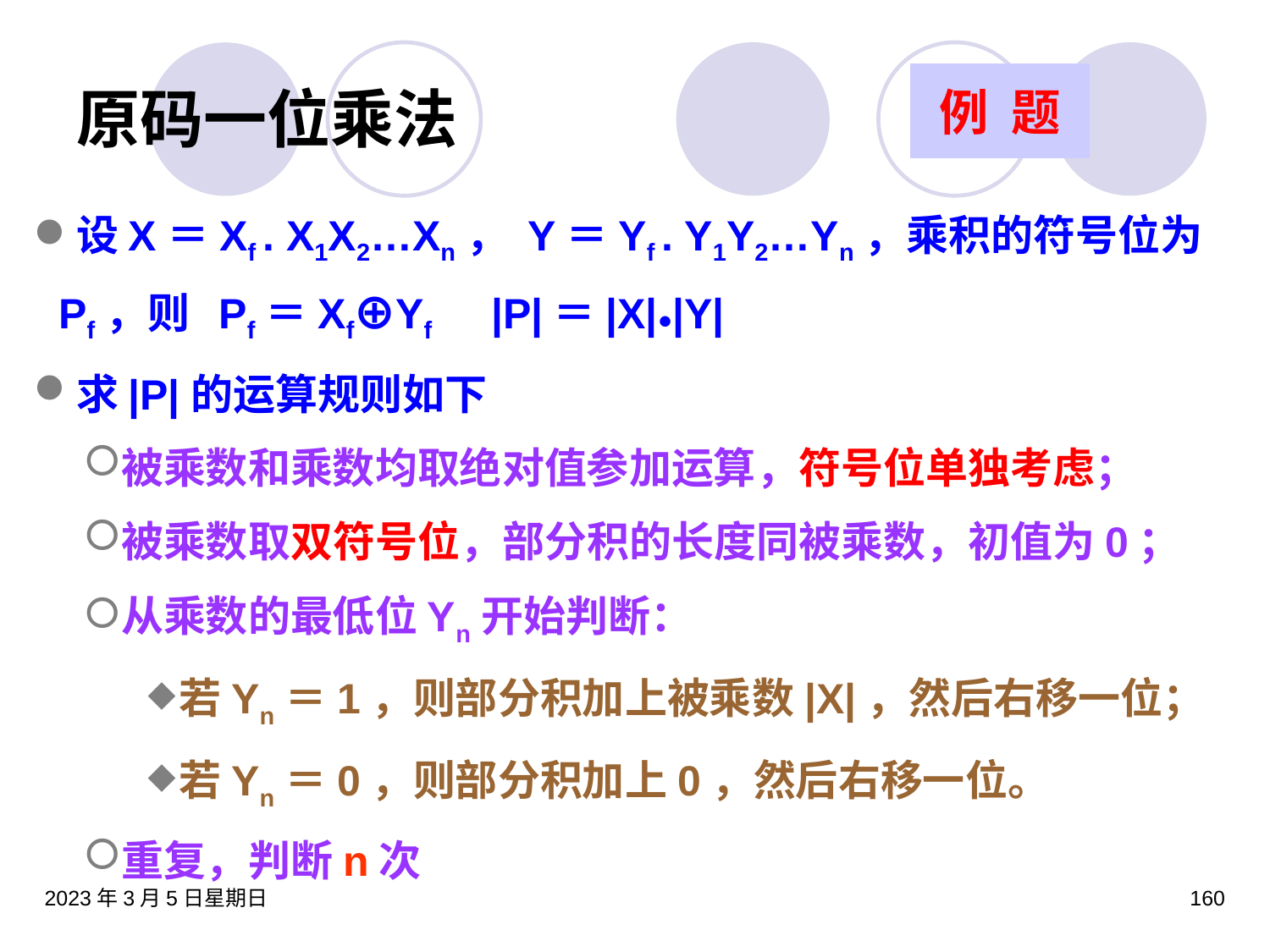

# 原码一位乘法
例  题
设X＝Xf . X1X2…Xn， Y＝Yf . Y1Y2…Yn，乘积的符号位为Pf，则  Pf＝Xf⊕Yf     |P|＝|X|●|Y|
求|P|的运算规则如下
被乘数和乘数均取绝对值参加运算，符号位单独考虑；
被乘数取双符号位，部分积的长度同被乘数，初值为0；
从乘数的最低位Yn开始判断：
若Yn＝1，则部分积加上被乘数|X|，然后右移一位；
若Yn＝0，则部分积加上0，然后右移一位。
重复，判断n次
2023年3月5日星期日
160